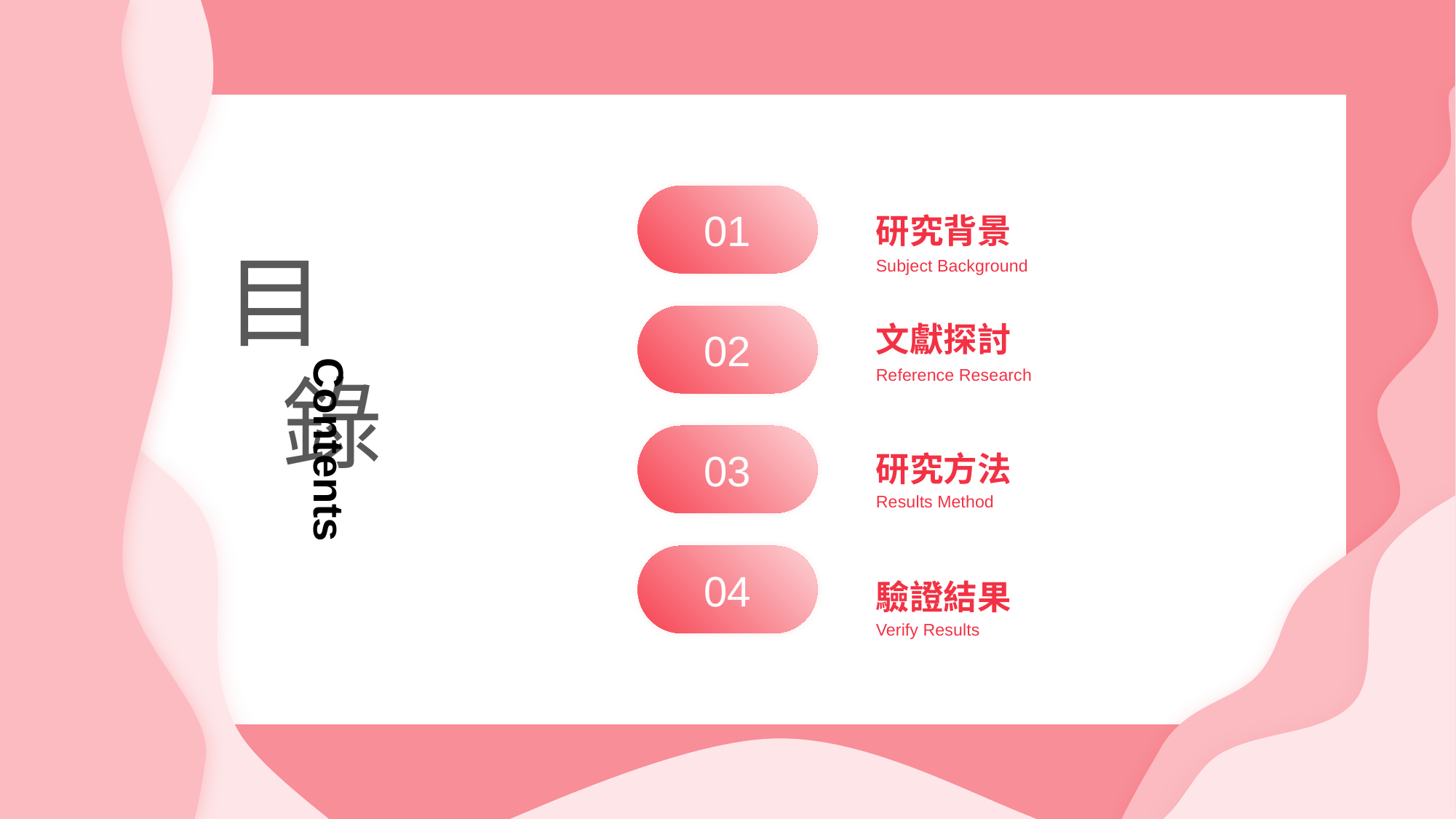

01
研究背景
目
Subject Background
02
文獻探討
Contents
Reference Research
錄
03
研究方法
Results Method
04
驗證結果
Verify Results